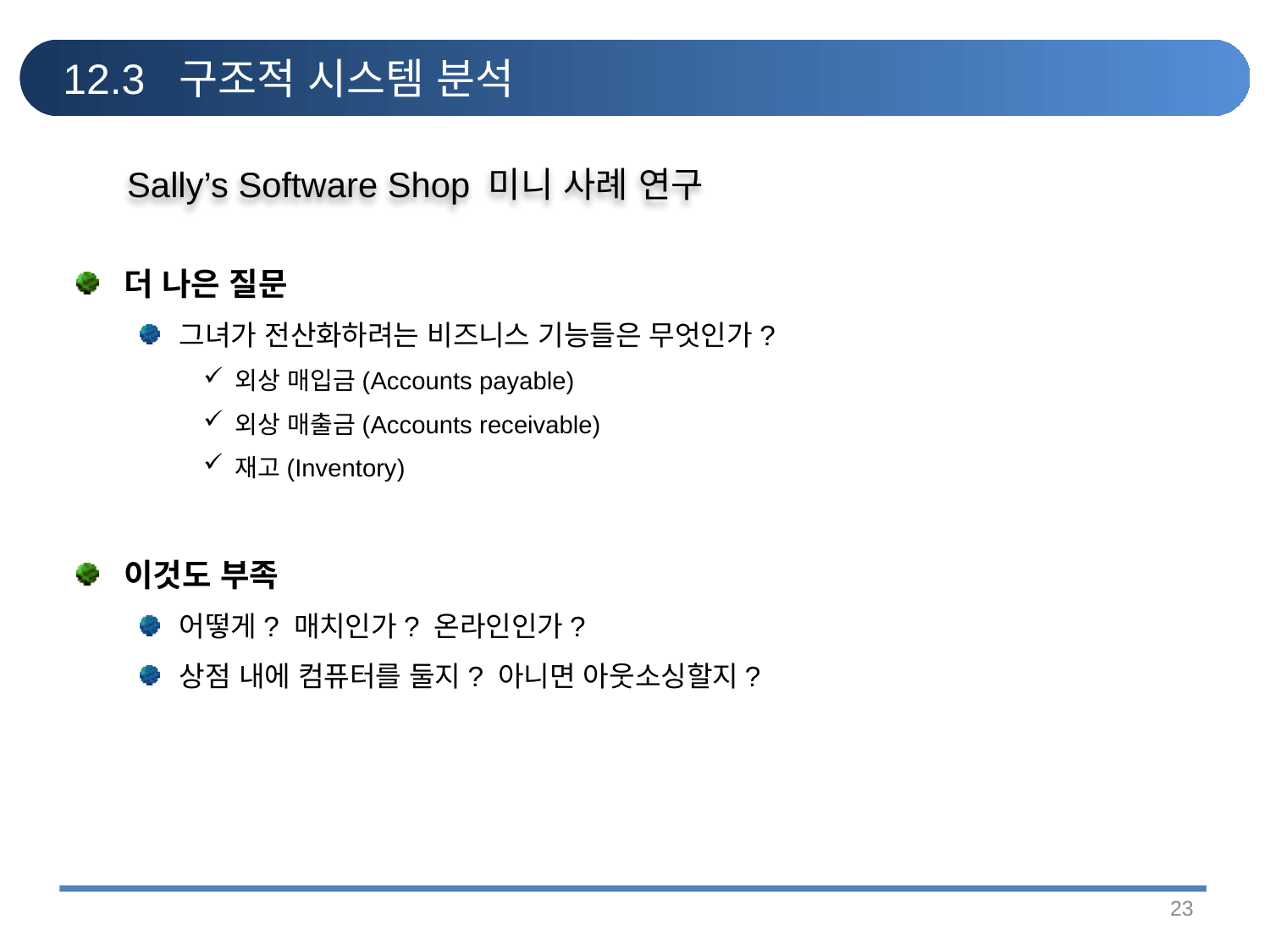

# 12.3  구조적 시스템 분석
Sally’s Software Shop 미니 사례 연구
더 나은 질문
그녀가 전산화하려는 비즈니스 기능들은 무엇인가?
외상 매입금(Accounts payable)
외상 매출금(Accounts receivable)
재고(Inventory)

이것도 부족
어떻게? 매치인가? 온라인인가?
상점 내에 컴퓨터를 둘지? 아니면 아웃소싱할지?
23